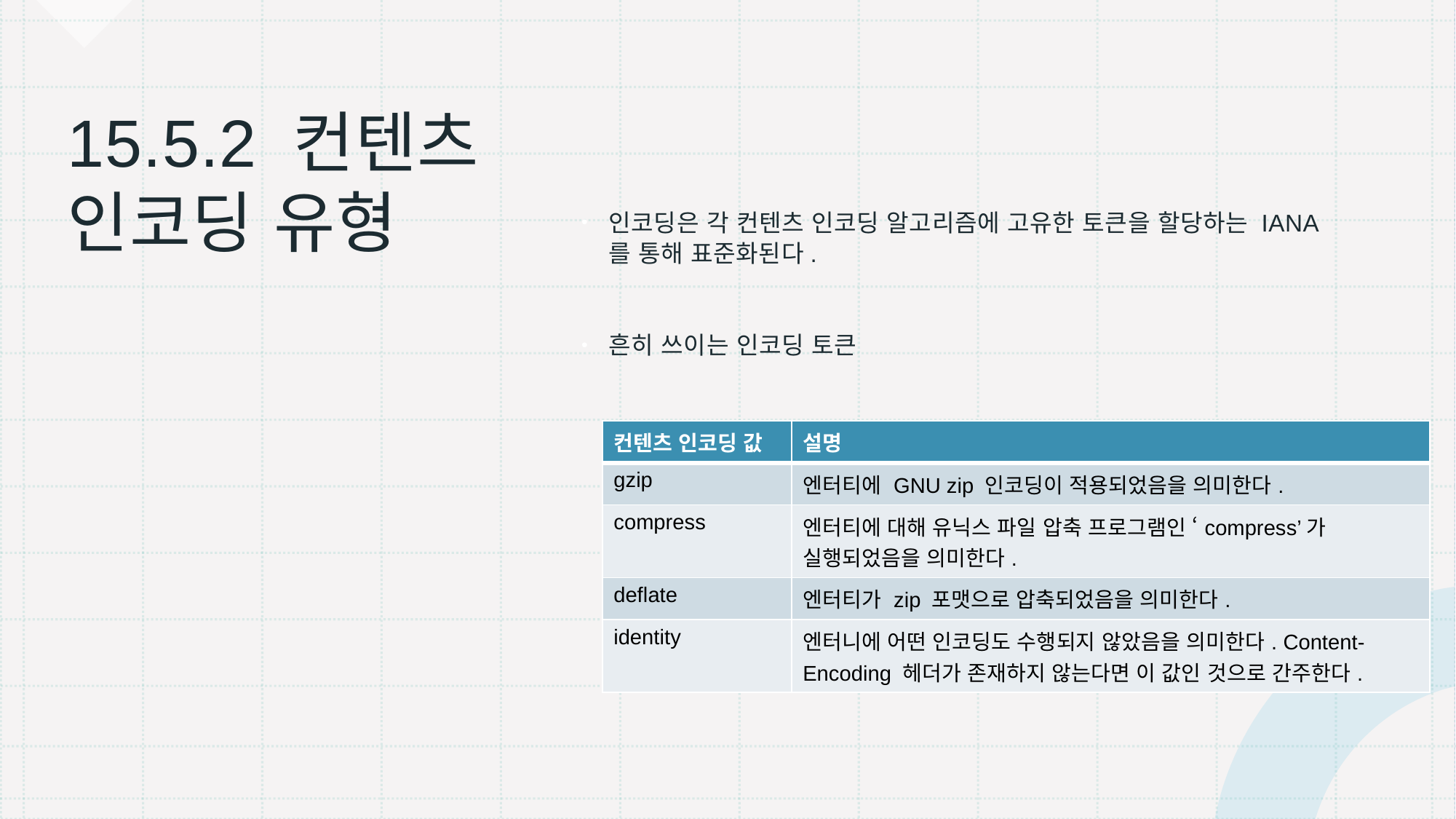

인코딩은 각 컨텐츠 인코딩 알고리즘에 고유한 토큰을 할당하는 IANA를 통해 표준화된다.

흔히 쓰이는 인코딩 토큰

# 15.5.2 컨텐츠 인코딩 유형
| 컨텐츠 인코딩 값 | 설명 |
| --- | --- |
| gzip | 엔터티에 GNU zip 인코딩이 적용되었음을 의미한다. |
| compress | 엔터티에 대해 유닉스 파일 압축 프로그램인 ‘compress’가 실행되었음을 의미한다. |
| deflate | 엔터티가 zip 포맷으로 압축되었음을 의미한다. |
| identity | 엔터니에 어떤 인코딩도 수행되지 않았음을 의미한다. Content-Encoding 헤더가 존재하지 않는다면 이 값인 것으로 간주한다. |